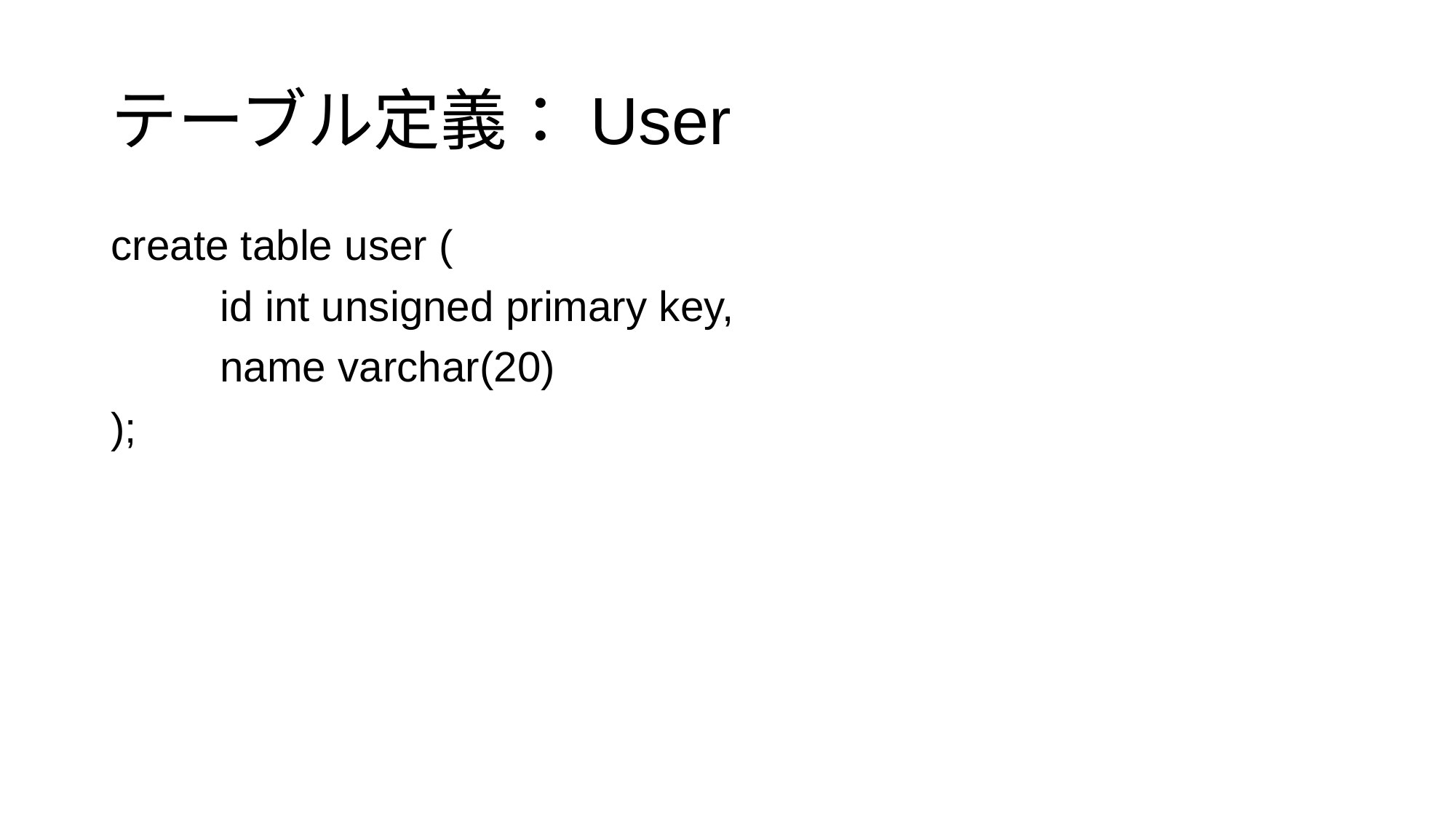

# テーブル定義：User
create table user (
	id int unsigned primary key,
	name varchar(20)
);